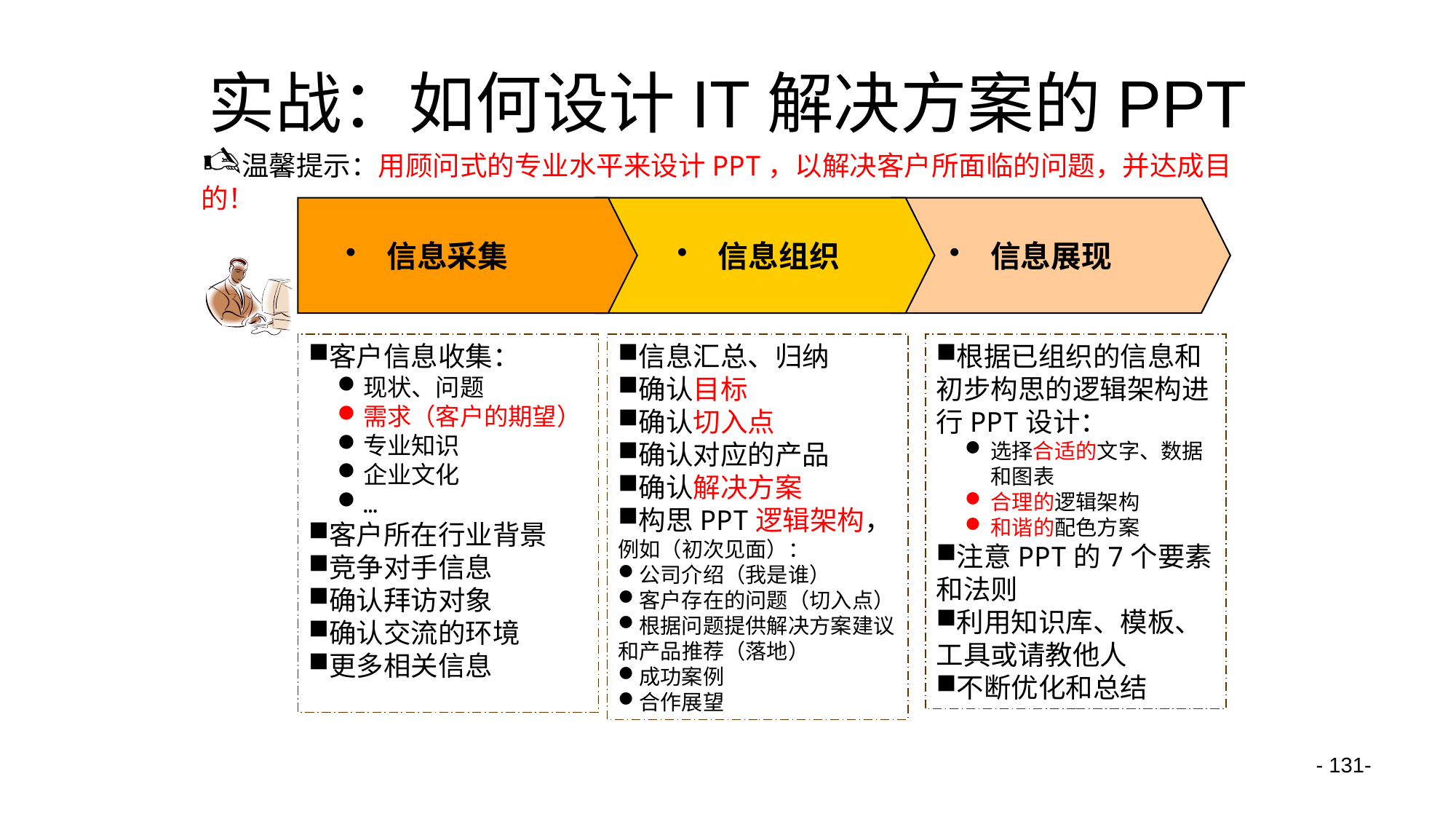

# 实战：如何设计IT解决方案的PPT
温馨提示：用顾问式的专业水平来设计PPT，以解决客户所面临的问题，并达成目的！

信息采集
信息组织
信息展现

客户信息收集：
现状、问题
需求（客户的期望）
专业知识
企业文化
…
客户所在行业背景
竞争对手信息
确认拜访对象
确认交流的环境
更多相关信息

信息汇总、归纳
确认目标
确认切入点
确认对应的产品
确认解决方案
构思PPT逻辑架构，例如（初次见面）：
公司介绍（我是谁）
客户存在的问题（切入点）
根据问题提供解决方案建议和产品推荐（落地）
成功案例
合作展望
根据已组织的信息和初步构思的逻辑架构进行PPT设计：
选择合适的文字、数据和图表
合理的逻辑架构
和谐的配色方案
注意PPT的7个要素和法则
利用知识库、模板、工具或请教他人
不断优化和总结
- 131-